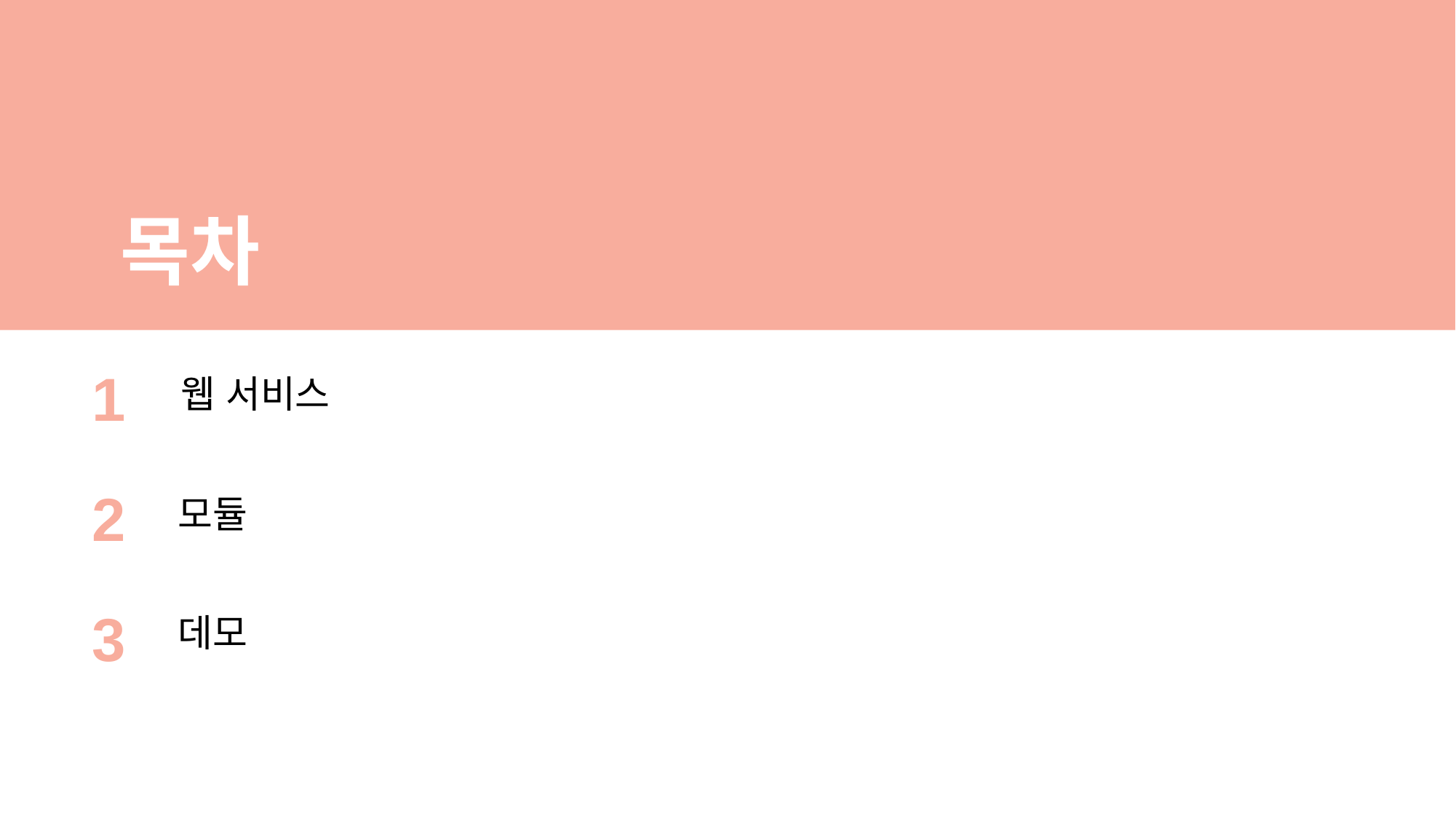

목차
1
웹 서비스
2
모듈
3
데모